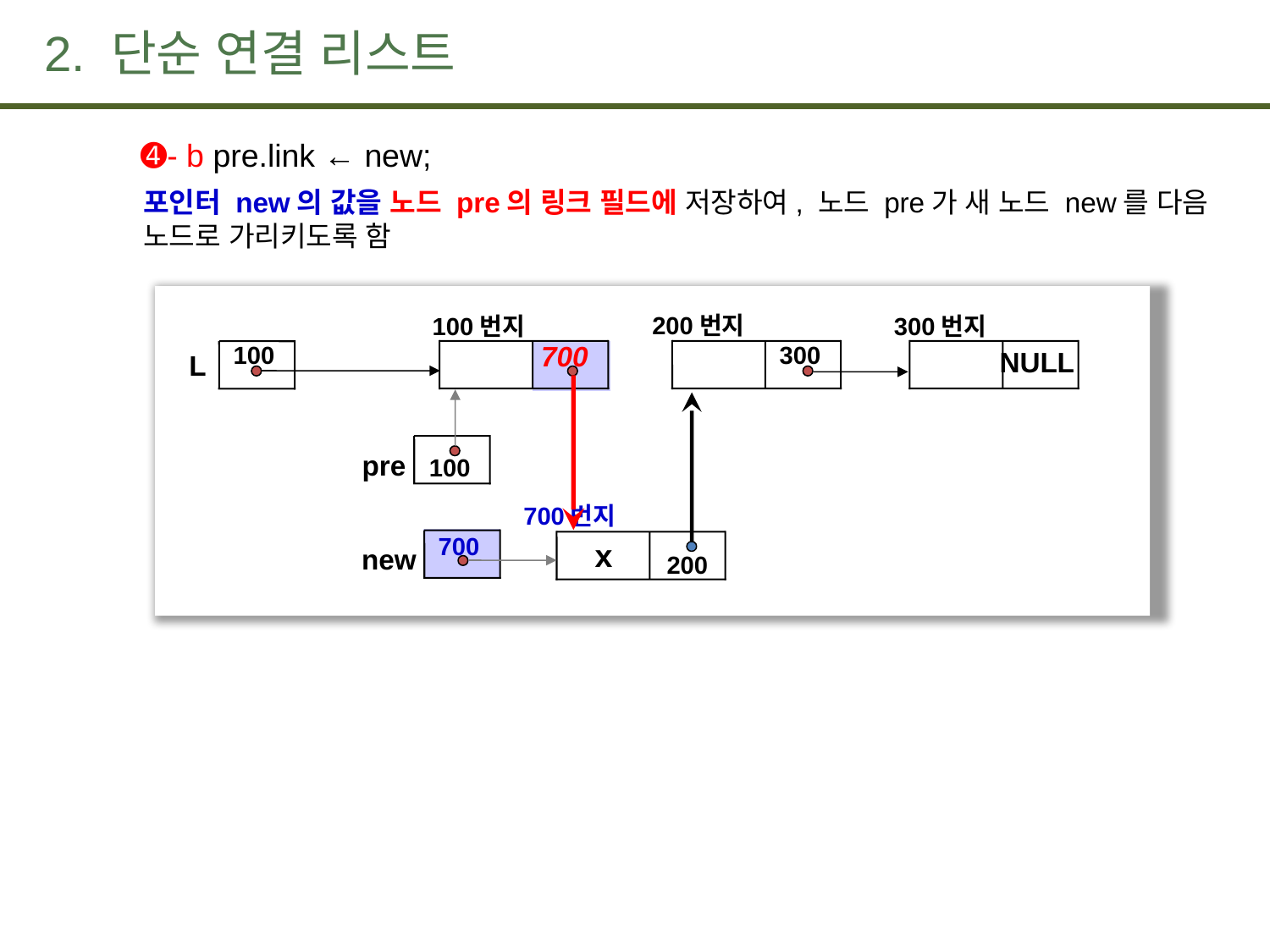

# 2. 단순 연결 리스트
 ➍- b pre.link ← new;
포인터 new의 값을 노드 pre의 링크 필드에 저장하여, 노드 pre가 새 노드 new를 다음 노드로 가리키도록 함

200번지

300

300번지

NULL

100번지

100
L

700

pre

100

700번지

new

x

200

700